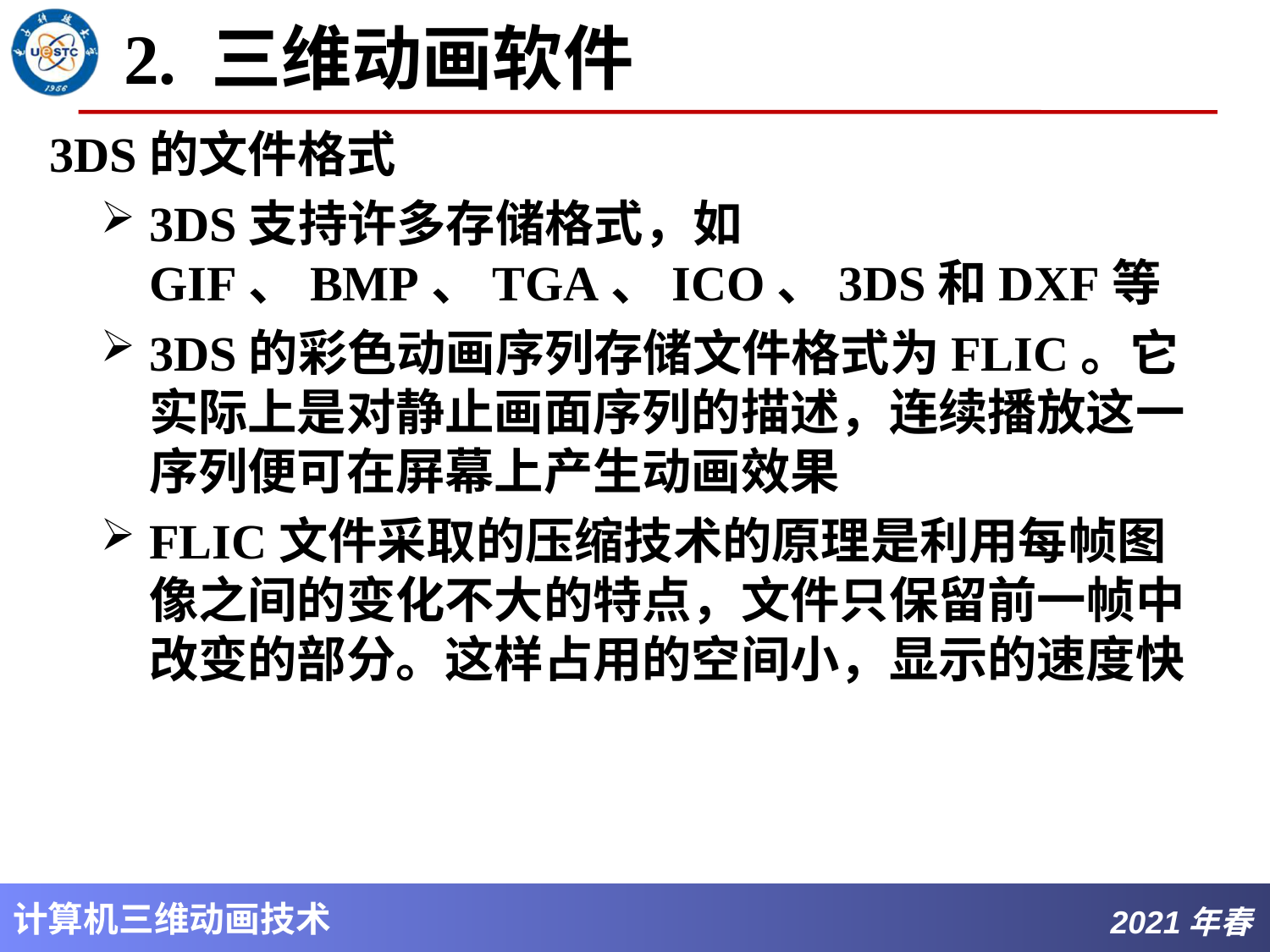

# 2. 三维动画软件
3DS的文件格式
3DS支持许多存储格式，如GIF、BMP、TGA、ICO、3DS和DXF等
3DS的彩色动画序列存储文件格式为FLIC。它实际上是对静止画面序列的描述，连续播放这一序列便可在屏幕上产生动画效果
FLIC文件采取的压缩技术的原理是利用每帧图像之间的变化不大的特点，文件只保留前一帧中改变的部分。这样占用的空间小，显示的速度快